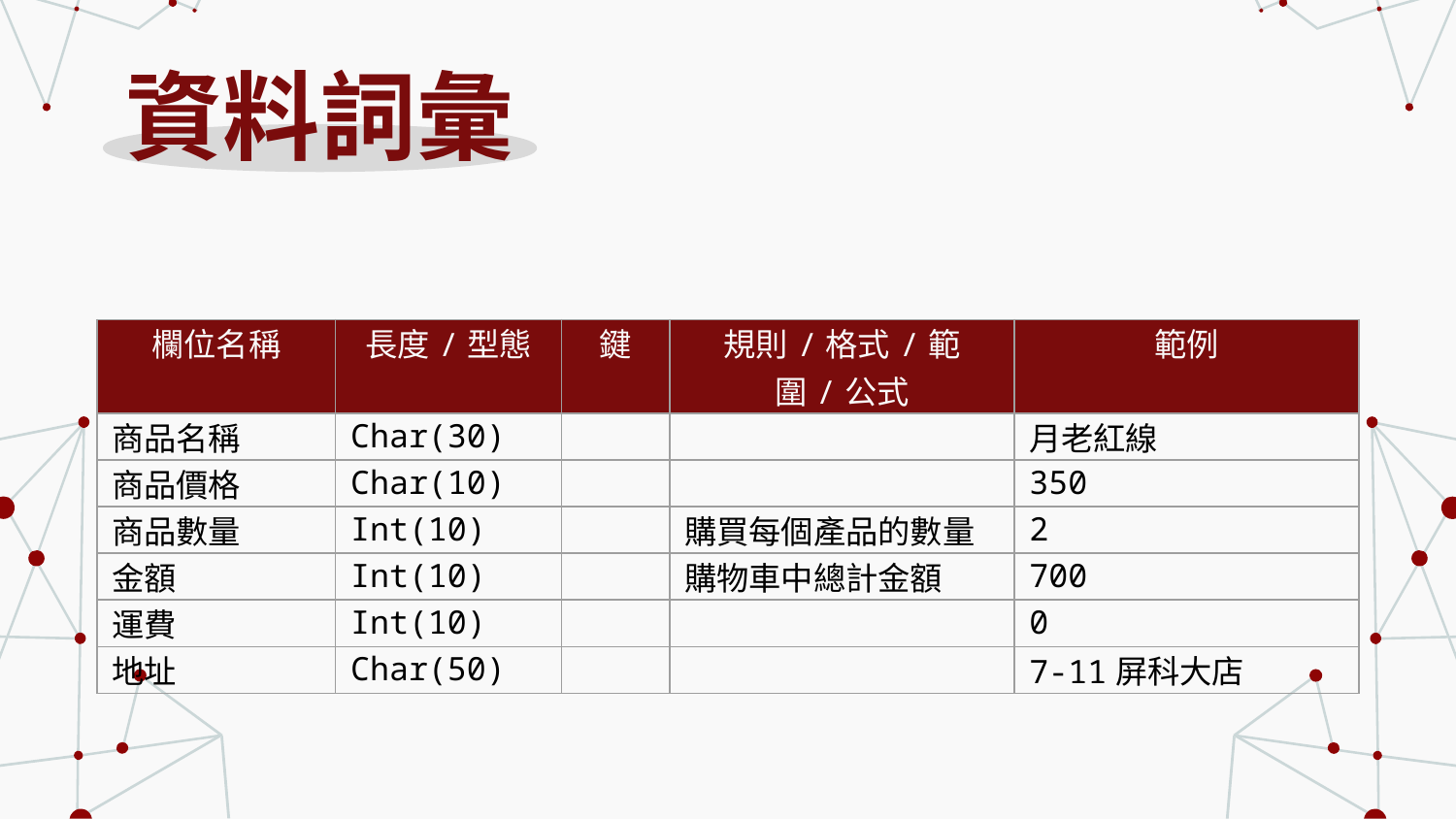

# 資料詞彙

| 欄位名稱 | 長度/型態 | 鍵 | 規則/格式/範圍/公式 | 範例 |
| --- | --- | --- | --- | --- |
| 商品名稱 | Char(30) |  |  | 月老紅線 |
| 商品價格 | Char(10) |  |  | 350 |
| 商品數量 | Int(10) |  | 購買每個產品的數量 | 2 |
| 金額 | Int(10) |  | 購物車中總計金額 | 700 |
| 運費 | Int(10) |  |  | 0 |
| 地址 | Char(50) |  |  | 7-11屏科大店 |